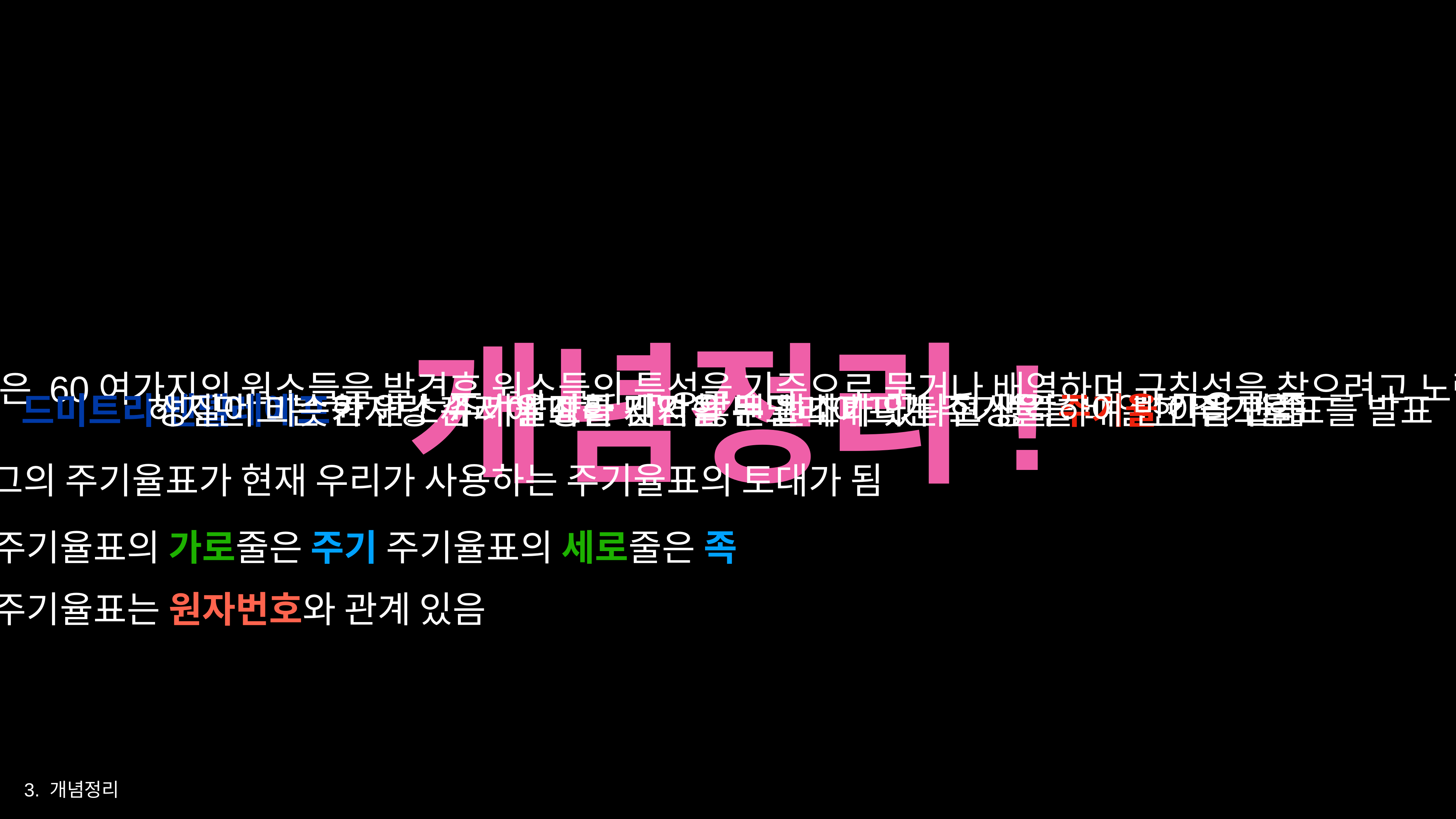

개념정리!
연구 초기의 과학자들은 60여가지의 원소들을 발견후 원소들의 특성을 기준으로 묶거나 배열하며 규칙성을 찾으려고 노력함 (가장 많이 쓰인 기준은 원자량)
드미트리 멘델레예프가 원소 주기율표를 제안함 멘델레예프가 주기율을 배열한 주기율표를 발표
하지만 그는 원자량 순서에 따라 맞지 않는 원소가 있다고 생각하여 빈칸을 만듦
성질이 비슷한 원소끼리 일정한 간격을 두고 나타나는 현상을 주기율 이라고함
그의 주기율표가 현재 우리가 사용하는 주기율표의 토대가 됨
주기율표의 가로줄은 주기 주기율표의 세로줄은 족
주기율표는 원자번호와 관계 있음
3. 개념정리